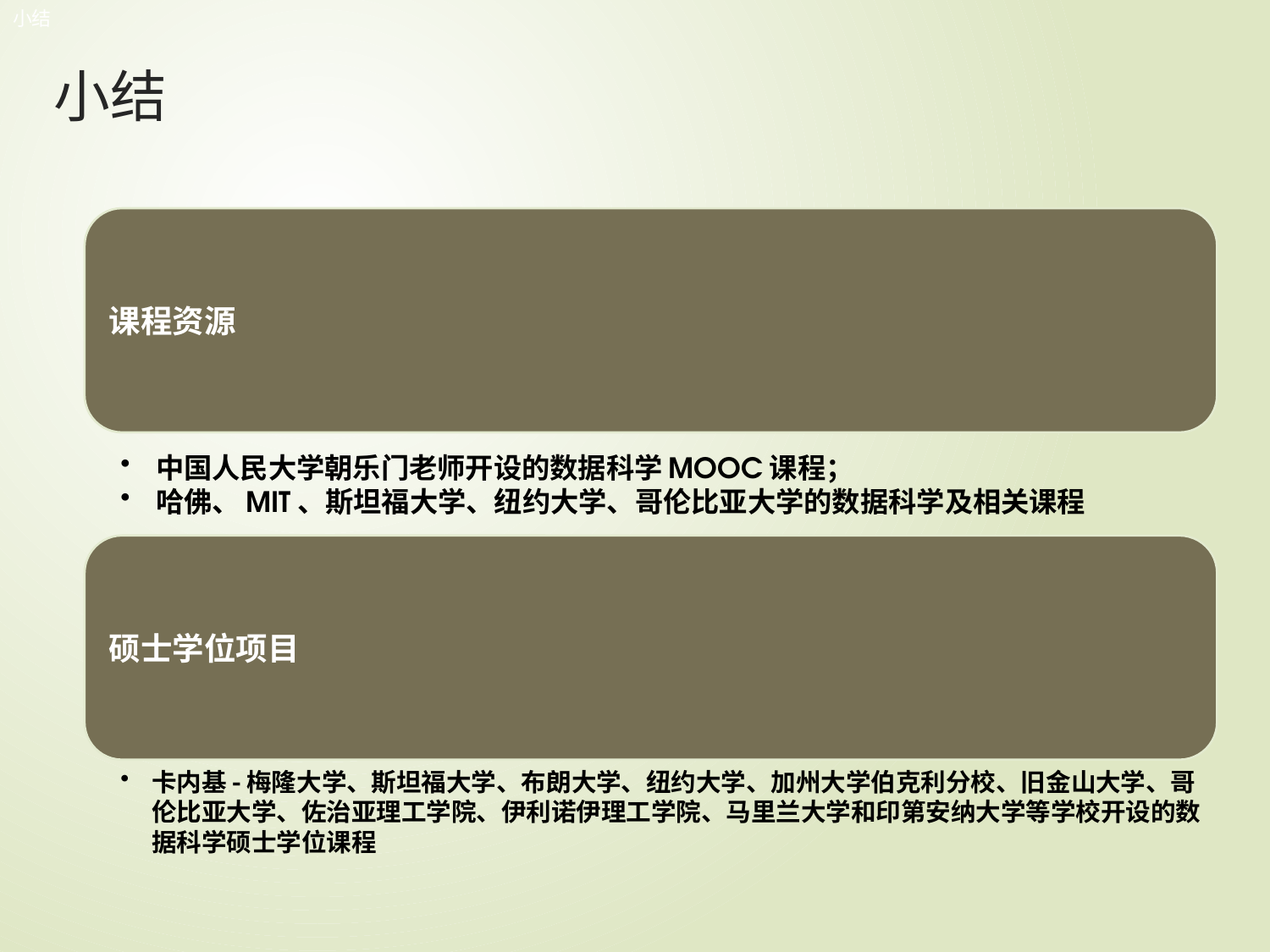

小结
# 小结
课程资源
中国人民大学朝乐门老师开设的数据科学MOOC课程；
哈佛、MIT、斯坦福大学、纽约大学、哥伦比亚大学的数据科学及相关课程
硕士学位项目
卡内基-梅隆大学、斯坦福大学、布朗大学、纽约大学、加州大学伯克利分校、旧金山大学、哥伦比亚大学、佐治亚理工学院、伊利诺伊理工学院、马里兰大学和印第安纳大学等学校开设的数据科学硕士学位课程